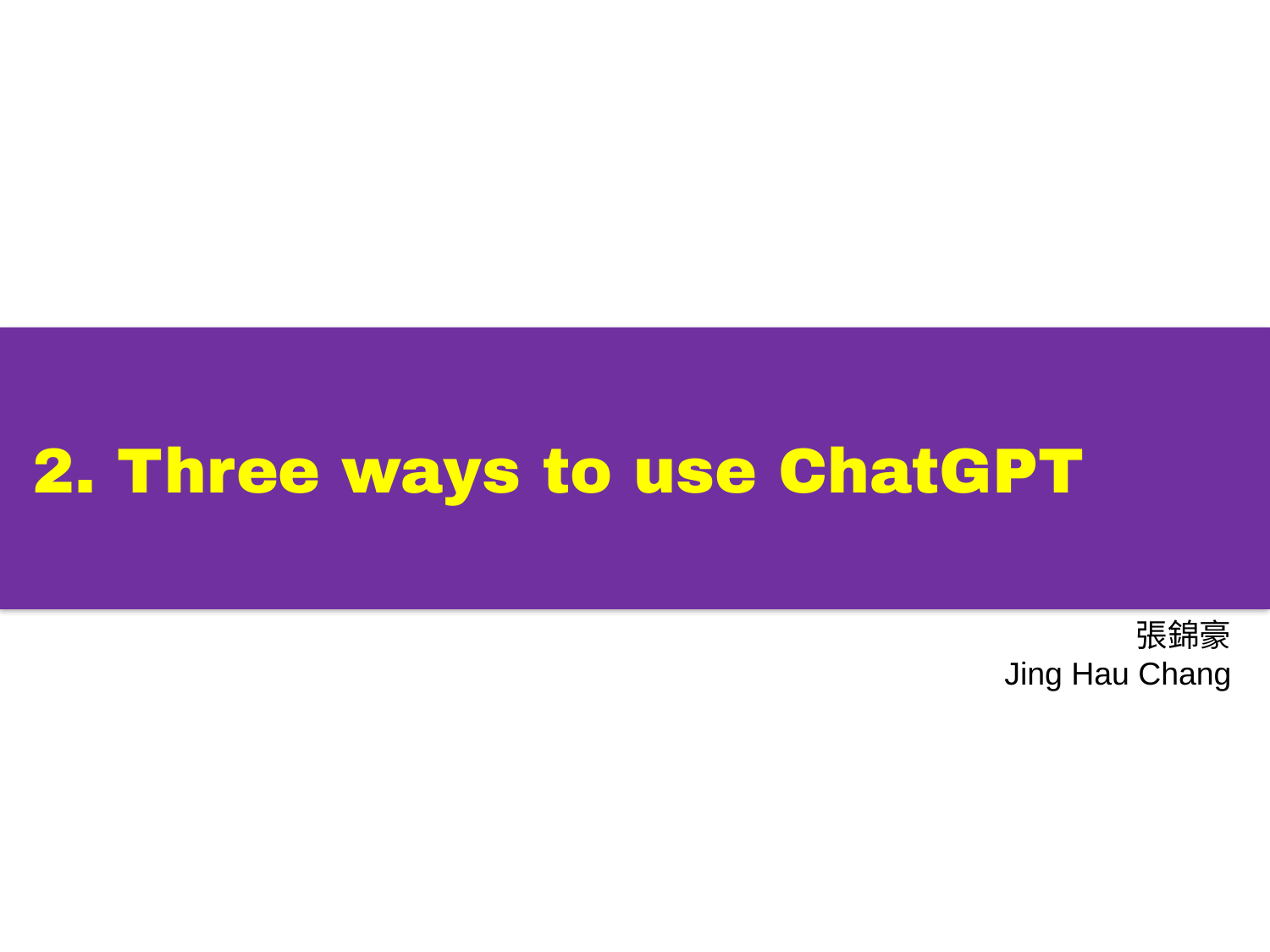

2. Three ways to use ChatGPT
張錦豪
Jing Hau Chang